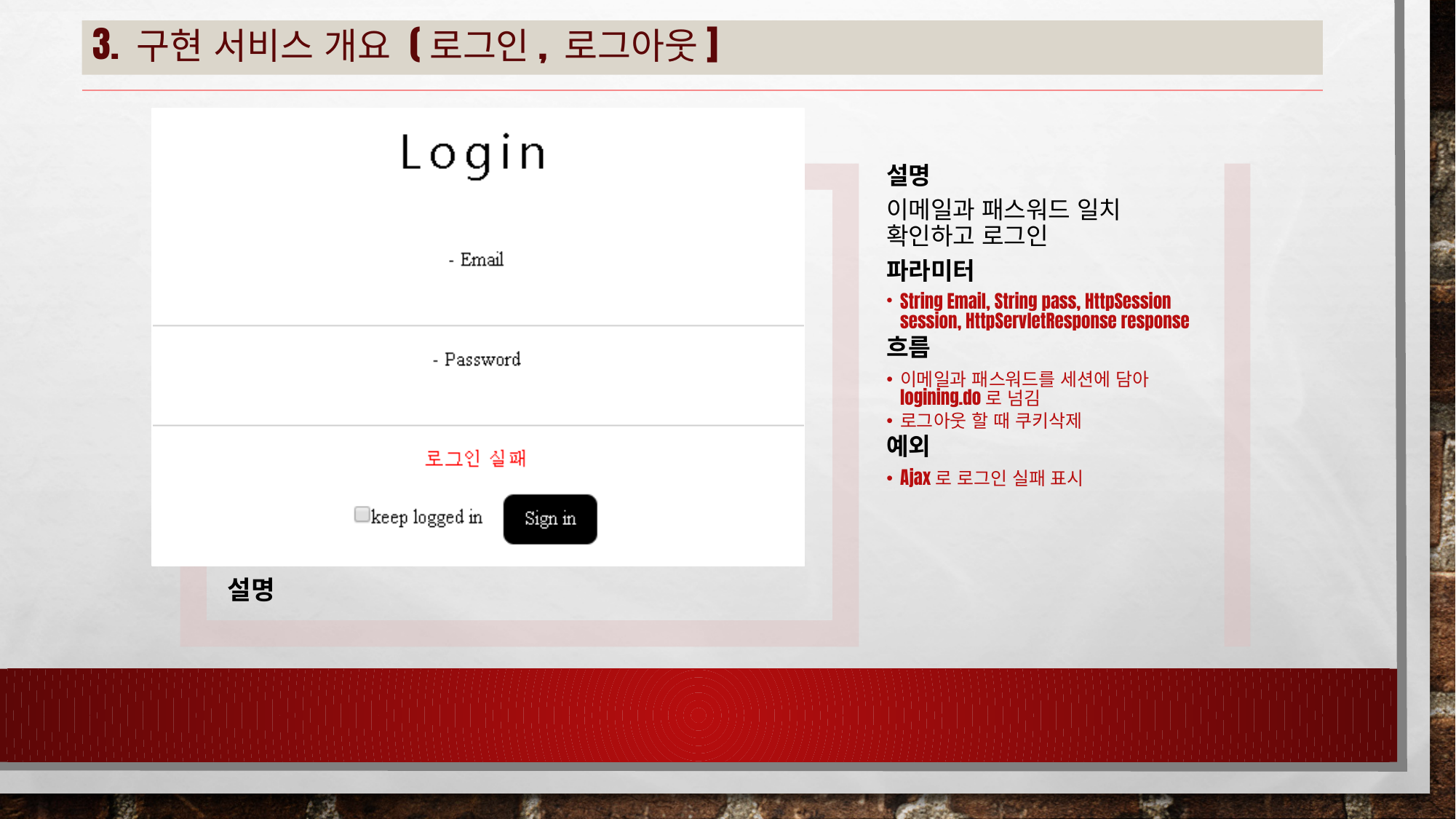

# 3. 구현 서비스 개요 (로그인, 로그아웃]
설명
설명
이메일과 패스워드 일치 확인하고 로그인
파라미터
String Email, String pass, HttpSession session, HttpServletResponse response
흐름
이메일과 패스워드를 세션에 담아 logining.do로 넘김
로그아웃 할 때 쿠키삭제
예외
Ajax로 로그인 실패 표시